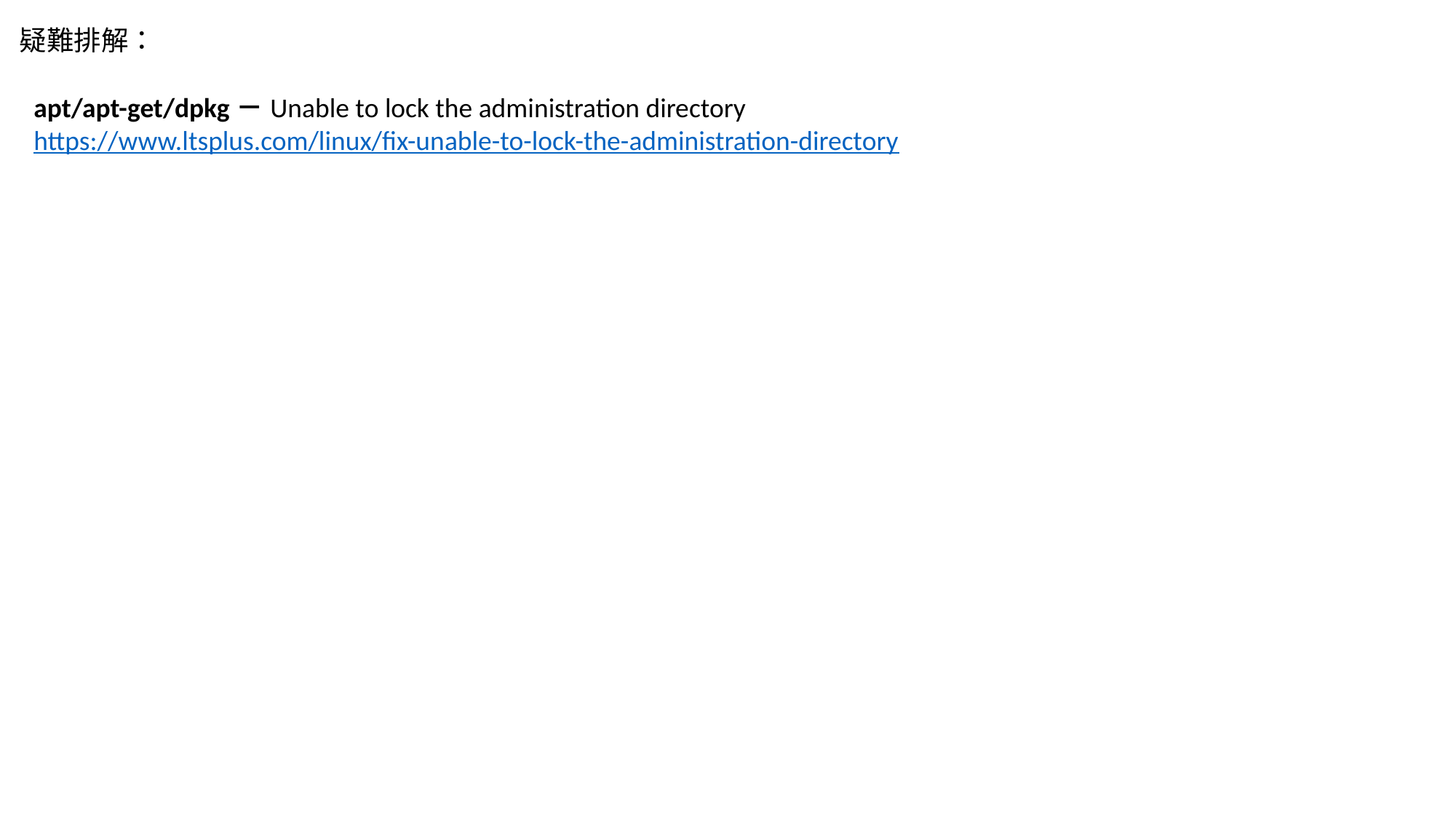

疑難排解：
apt/apt-get/dpkg－Unable to lock the administration directory
https://www.ltsplus.com/linux/fix-unable-to-lock-the-administration-directory